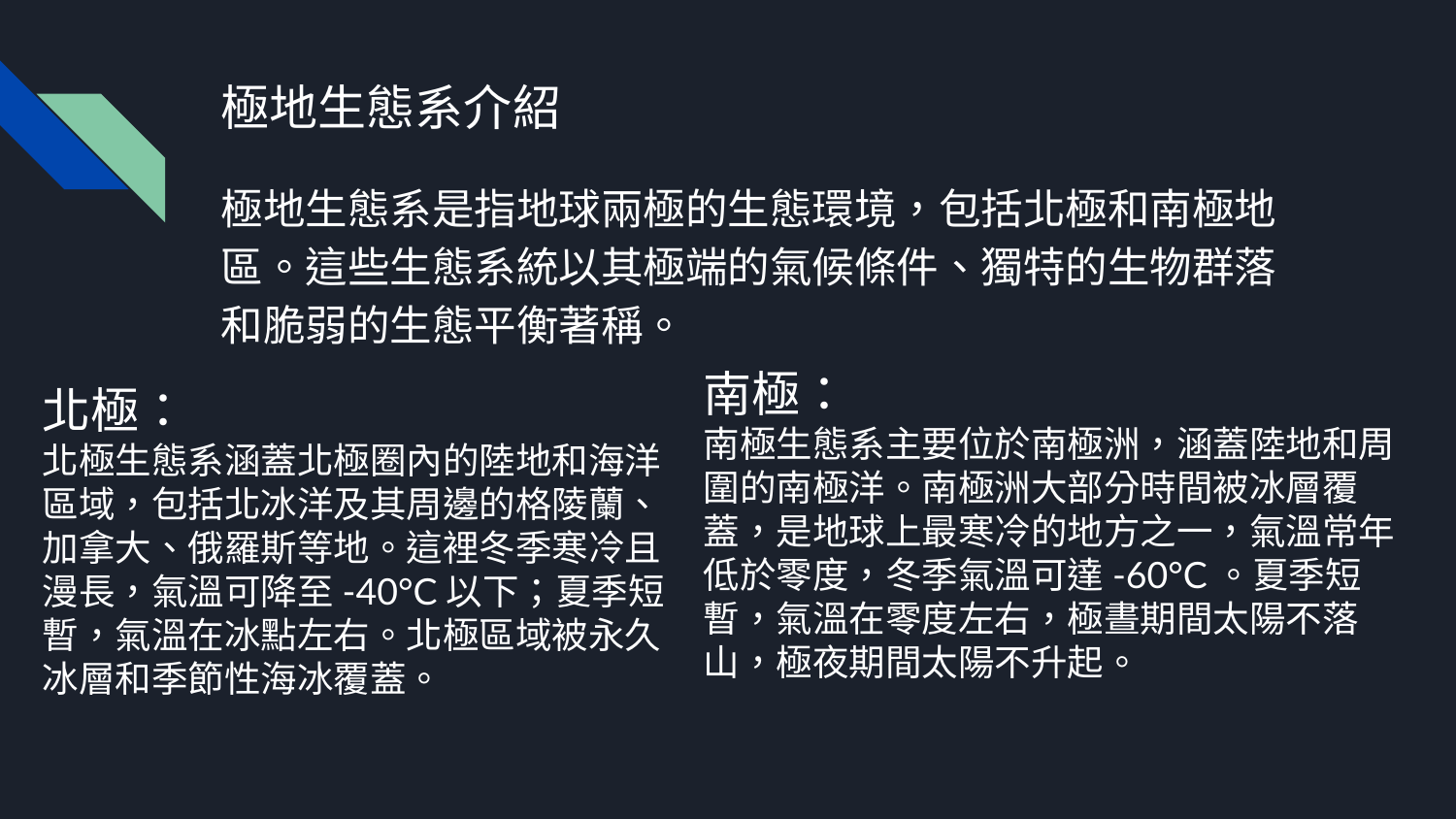

# 極地生態系介紹
極地生態系是指地球兩極的生態環境，包括北極和南極地區。這些生態系統以其極端的氣候條件、獨特的生物群落和脆弱的生態平衡著稱。
南極：
南極生態系主要位於南極洲，涵蓋陸地和周圍的南極洋。南極洲大部分時間被冰層覆蓋，是地球上最寒冷的地方之一，氣溫常年低於零度，冬季氣溫可達-60°C。夏季短暫，氣溫在零度左右，極晝期間太陽不落山，極夜期間太陽不升起。
北極：
北極生態系涵蓋北極圈內的陸地和海洋區域，包括北冰洋及其周邊的格陵蘭、加拿大、俄羅斯等地。這裡冬季寒冷且漫長，氣溫可降至-40°C以下；夏季短暫，氣溫在冰點左右。北極區域被永久冰層和季節性海冰覆蓋。